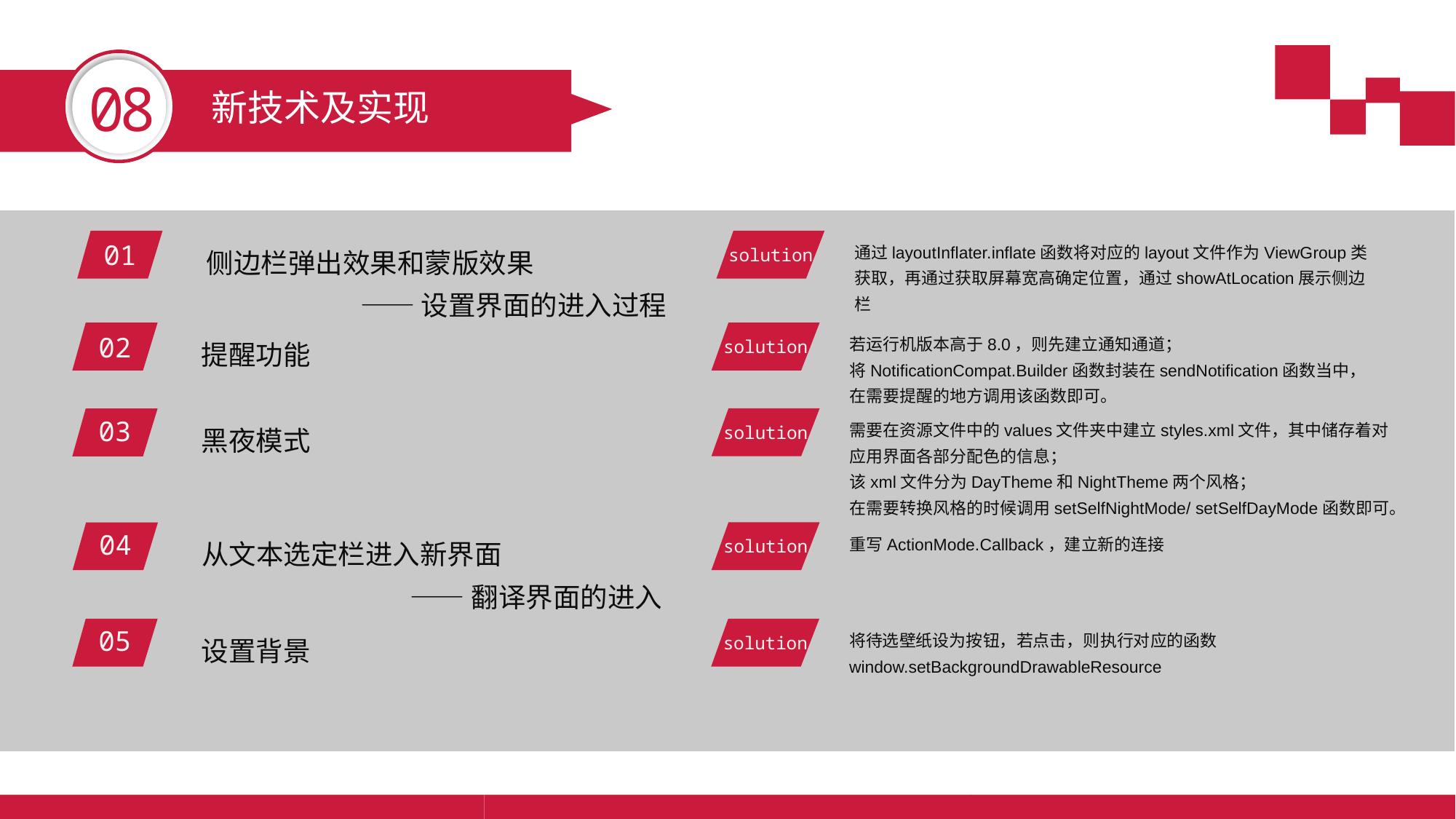

08

新技术及实现

侧边栏弹出效果和蒙版效果
——设置界面的进入过程
通过layoutInflater.inflate函数将对应的layout文件作为ViewGroup类获取，再通过获取屏幕宽高确定位置，通过showAtLocation展示侧边栏
01
solution
提醒功能
若运行机版本高于8.0，则先建立通知通道；
将NotificationCompat.Builder函数封装在sendNotification函数当中，在需要提醒的地方调用该函数即可。
02
solution
黑夜模式
solution
需要在资源文件中的values文件夹中建立styles.xml文件，其中储存着对应用界面各部分配色的信息；
该xml文件分为DayTheme和NightTheme两个风格；
在需要转换风格的时候调用setSelfNightMode/ setSelfDayMode函数即可。
03

从文本选定栏进入新界面
——翻译界面的进入
solution
重写ActionMode.Callback，建立新的连接
04

设置背景
solution
将待选壁纸设为按钮，若点击，则执行对应的函数window.setBackgroundDrawableResource
05